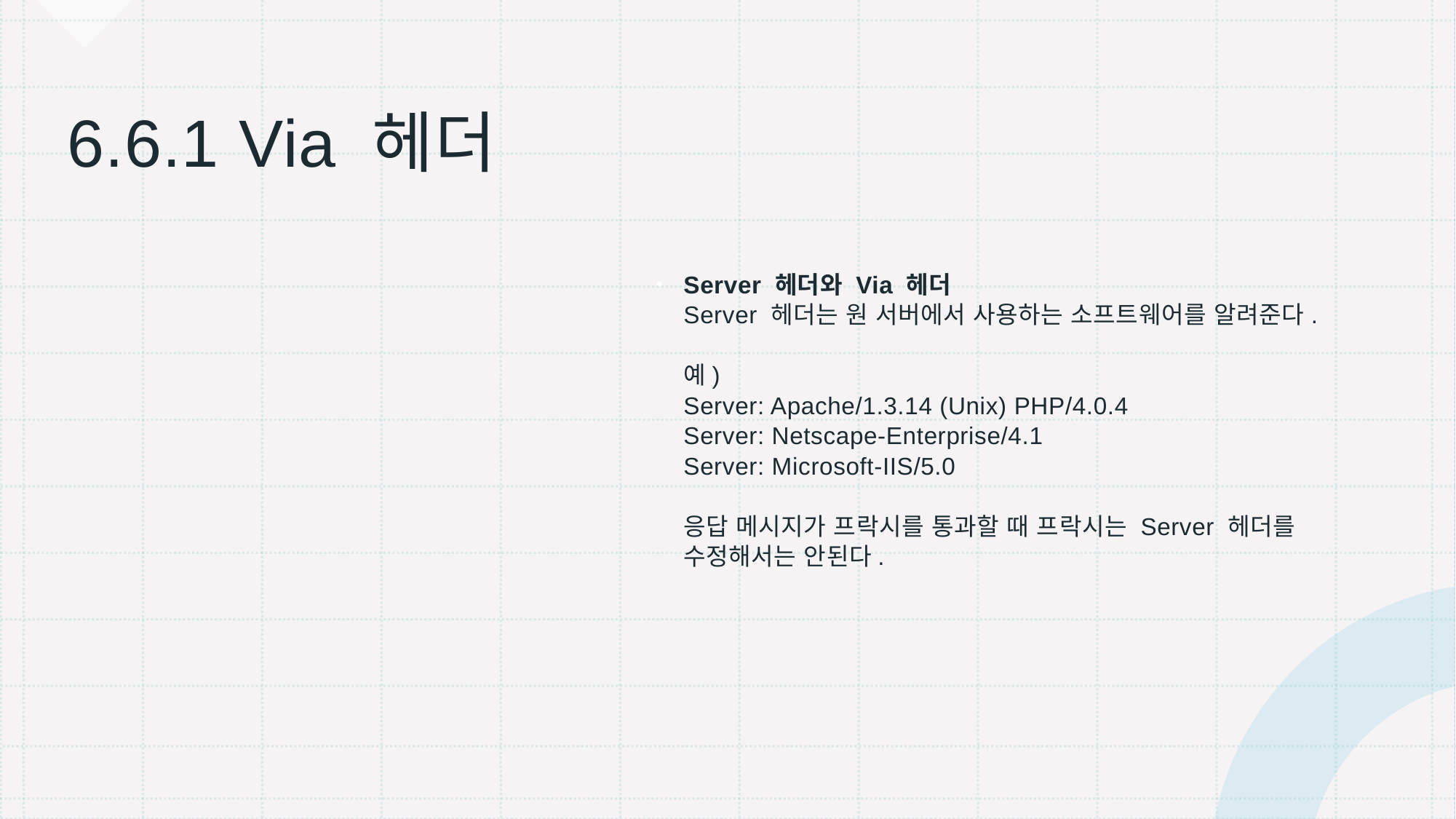

Server 헤더와 Via 헤더
Server 헤더는 원 서버에서 사용하는 소프트웨어를 알려준다.
예)
Server: Apache/1.3.14 (Unix) PHP/4.0.4
Server: Netscape-Enterprise/4.1
Server: Microsoft-IIS/5.0
응답 메시지가 프락시를 통과할 때 프락시는 Server 헤더를 수정해서는 안된다.
# 6.6.1 Via 헤더